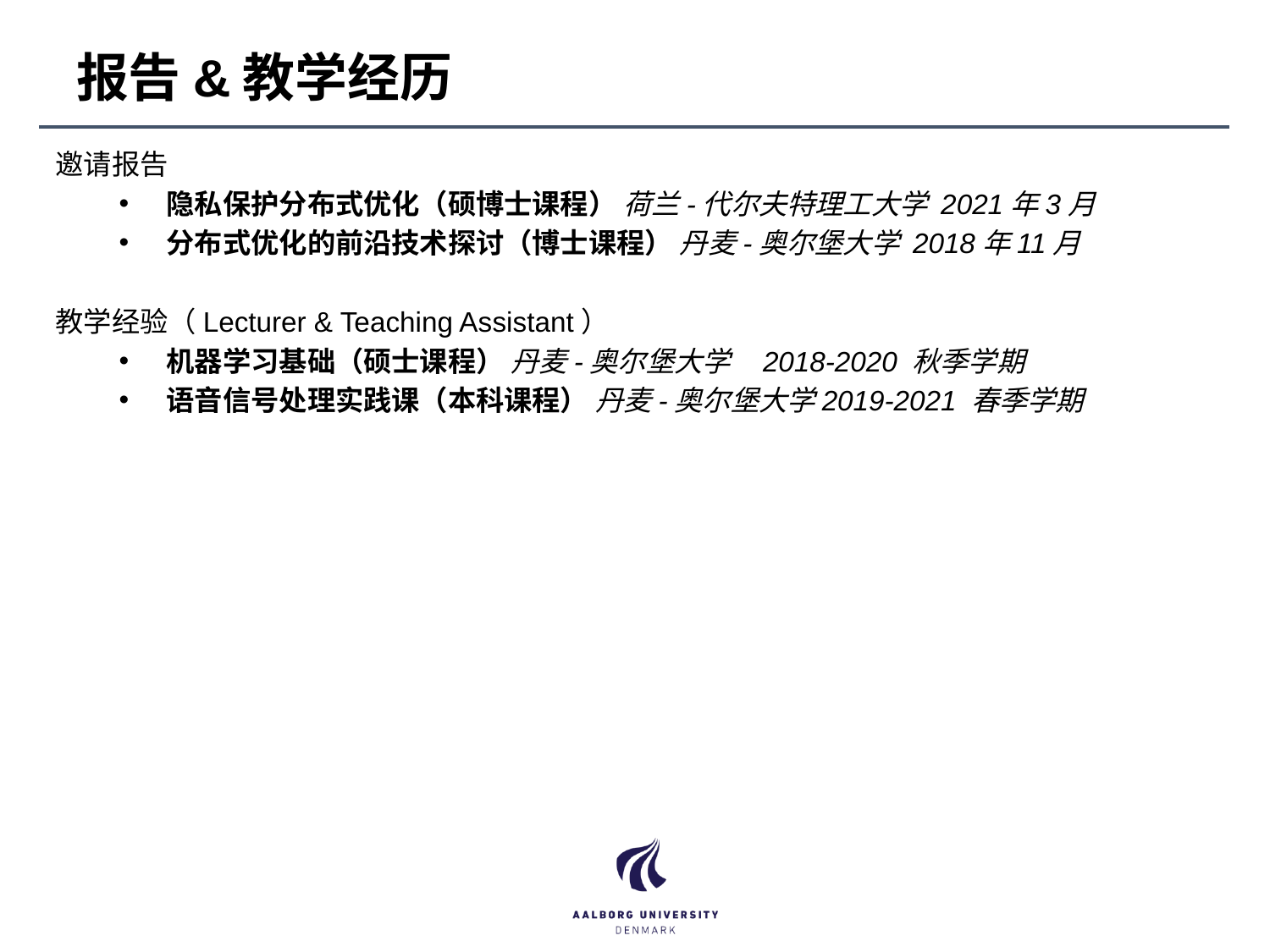

# 报告&教学经历
邀请报告
隐私保护分布式优化（硕博士课程） 荷兰-代尔夫特理工大学 2021年3月
分布式优化的前沿技术探讨（博士课程） 丹麦-奥尔堡大学 2018年11月

教学经验（Lecturer & Teaching Assistant）
机器学习基础（硕士课程） 丹麦-奥尔堡大学    2018-2020 秋季学期
语音信号处理实践课（本科课程） 丹麦-奥尔堡大学2019-2021 春季学期

5